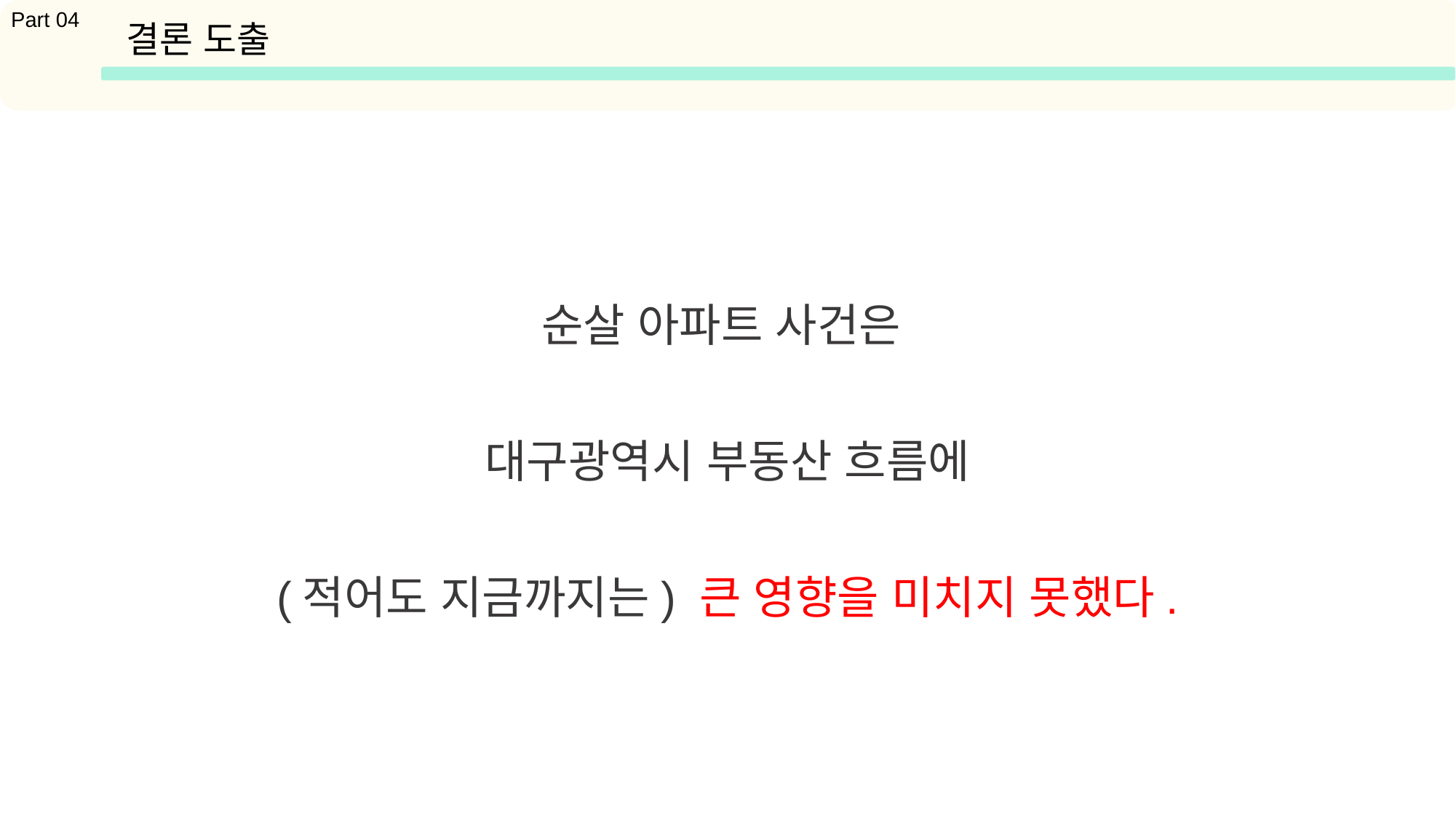

순살 아파트 사건은
대구광역시 부동산 흐름에
(적어도 지금까지는) 큰 영향을 미치지 못했다.